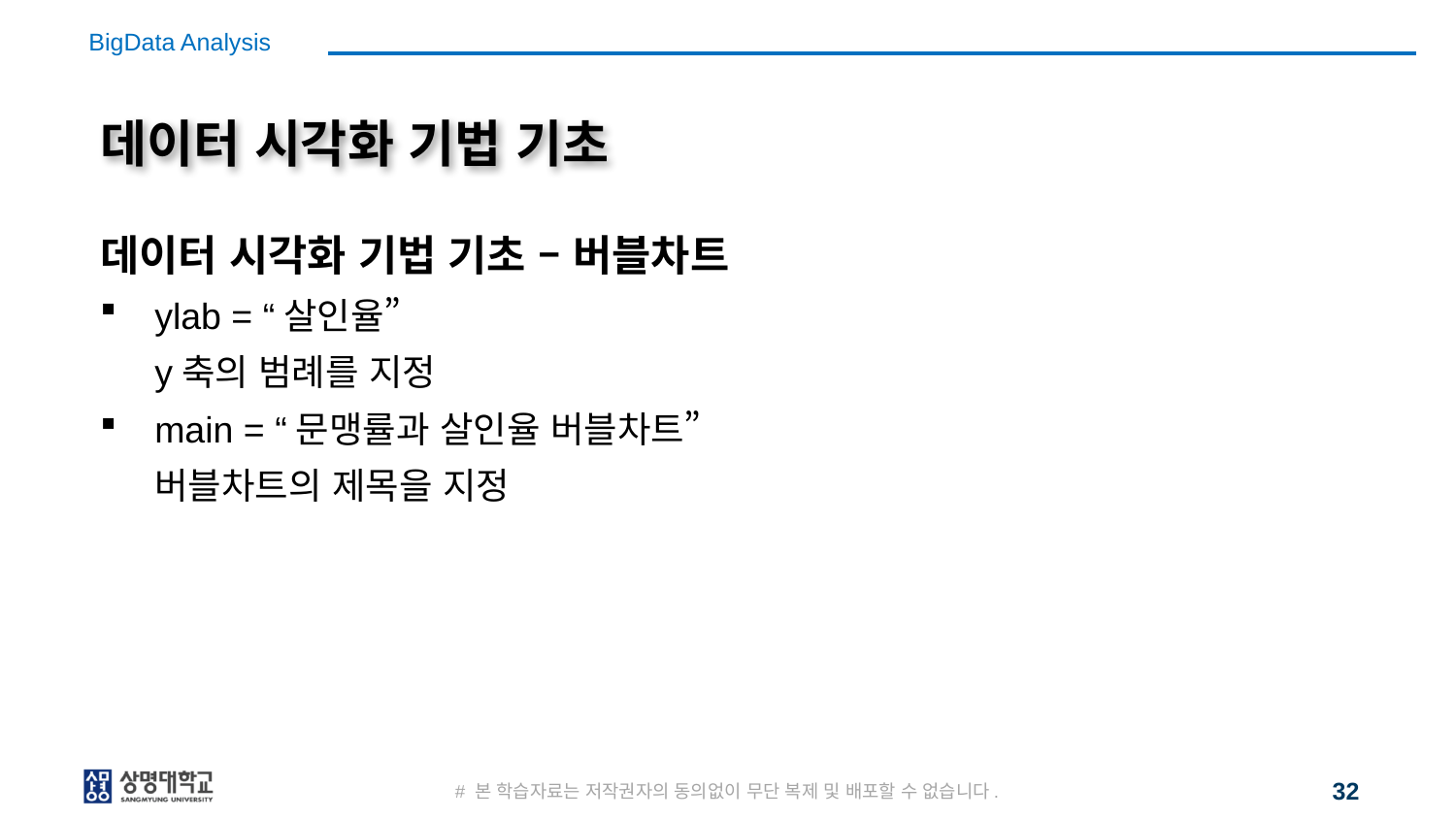

# 데이터 시각화 기법 기초
데이터 시각화 기법 기초 – 버블차트
ylab = “살인율”
y축의 범례를 지정
main = “문맹률과 살인율 버블차트”
버블차트의 제목을 지정

32
# 본 학습자료는 저작권자의 동의없이 무단 복제 및 배포할 수 없습니다.